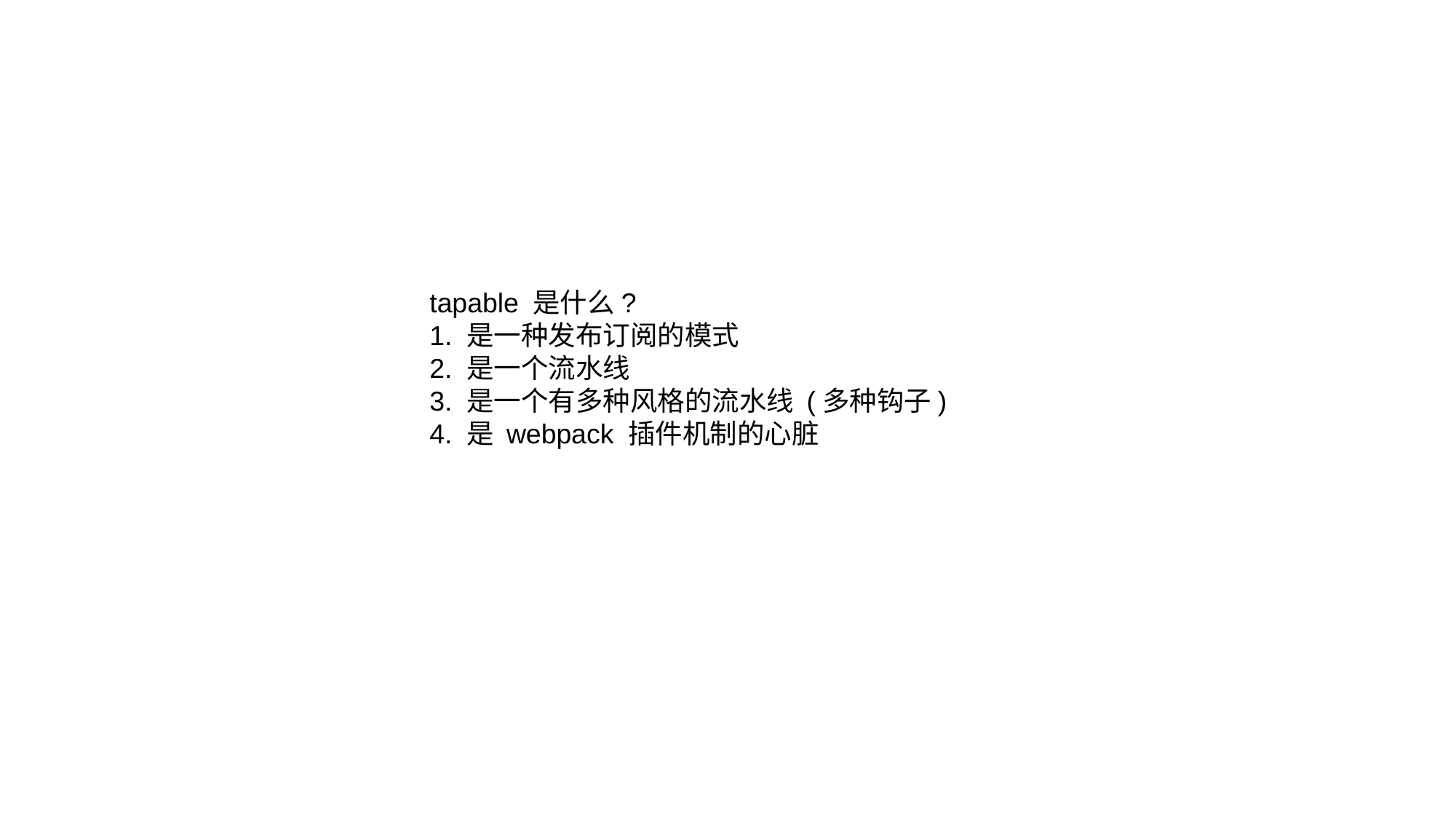

tapable 是什么?
1. 是一种发布订阅的模式
2. 是一个流水线
3. 是一个有多种风格的流水线 (多种钩子)
4. 是 webpack 插件机制的心脏